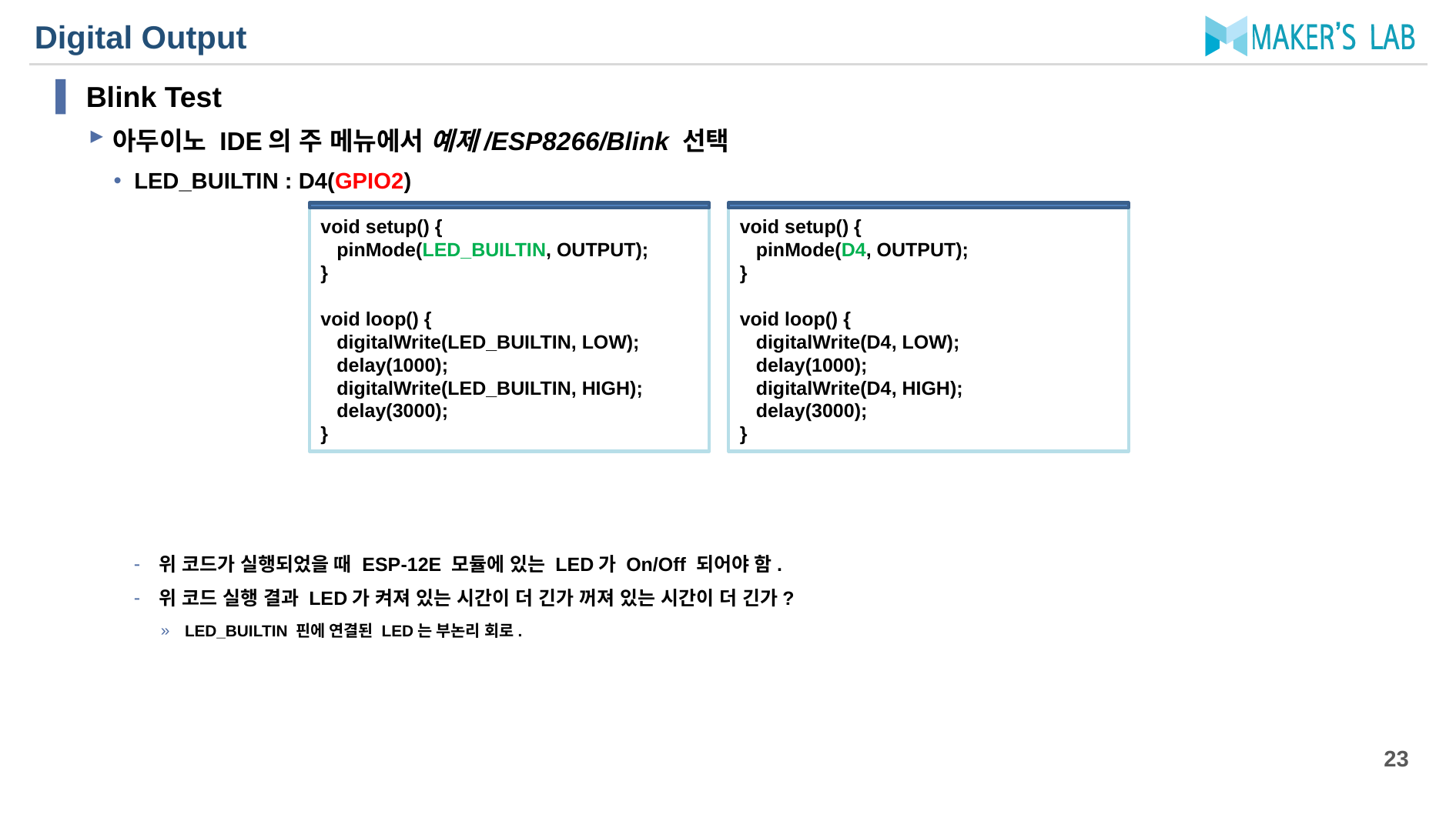

# Digital Output
Blink Test
아두이노 IDE의 주 메뉴에서 예제/ESP8266/Blink 선택
LED_BUILTIN : D4(GPIO2)

위 코드가 실행되었을 때 ESP-12E 모듈에 있는 LED가 On/Off 되어야 함.
위 코드 실행 결과 LED가 켜져 있는 시간이 더 긴가 꺼져 있는 시간이 더 긴가?
LED_BUILTIN 핀에 연결된 LED는 부논리 회로.

void setup() {
   pinMode(LED_BUILTIN, OUTPUT);
}

void loop() {
   digitalWrite(LED_BUILTIN, LOW);
   delay(1000);
   digitalWrite(LED_BUILTIN, HIGH);
   delay(3000);
}
void setup() {
   pinMode(D4, OUTPUT);
}

void loop() {
   digitalWrite(D4, LOW);
   delay(1000);
   digitalWrite(D4, HIGH);
   delay(3000);
}
23